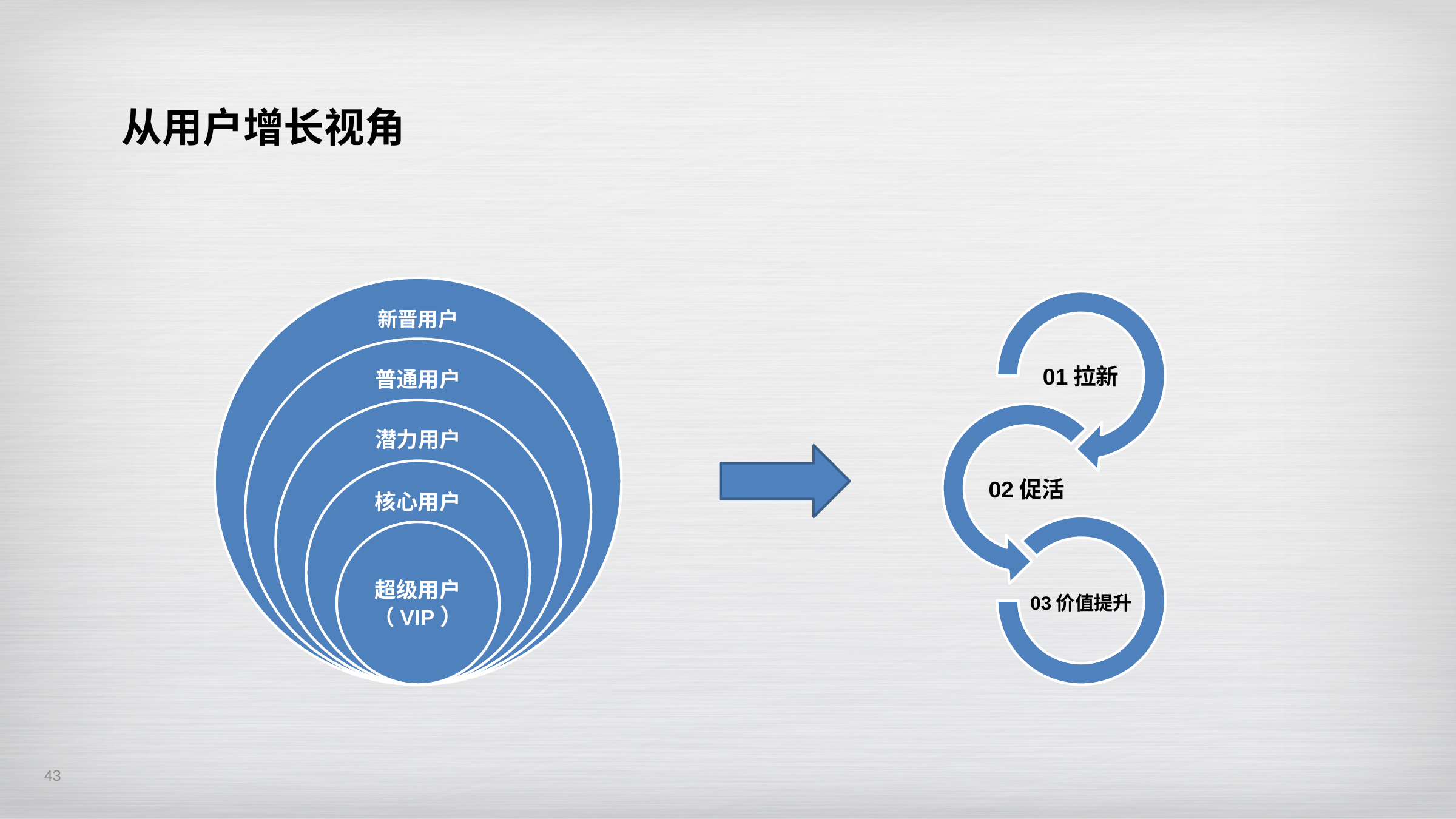

从用户增长视角
01拉新
02促活
03价值提升
新晋用户
普通用户
潜力用户
核心用户
超级用户（VIP）